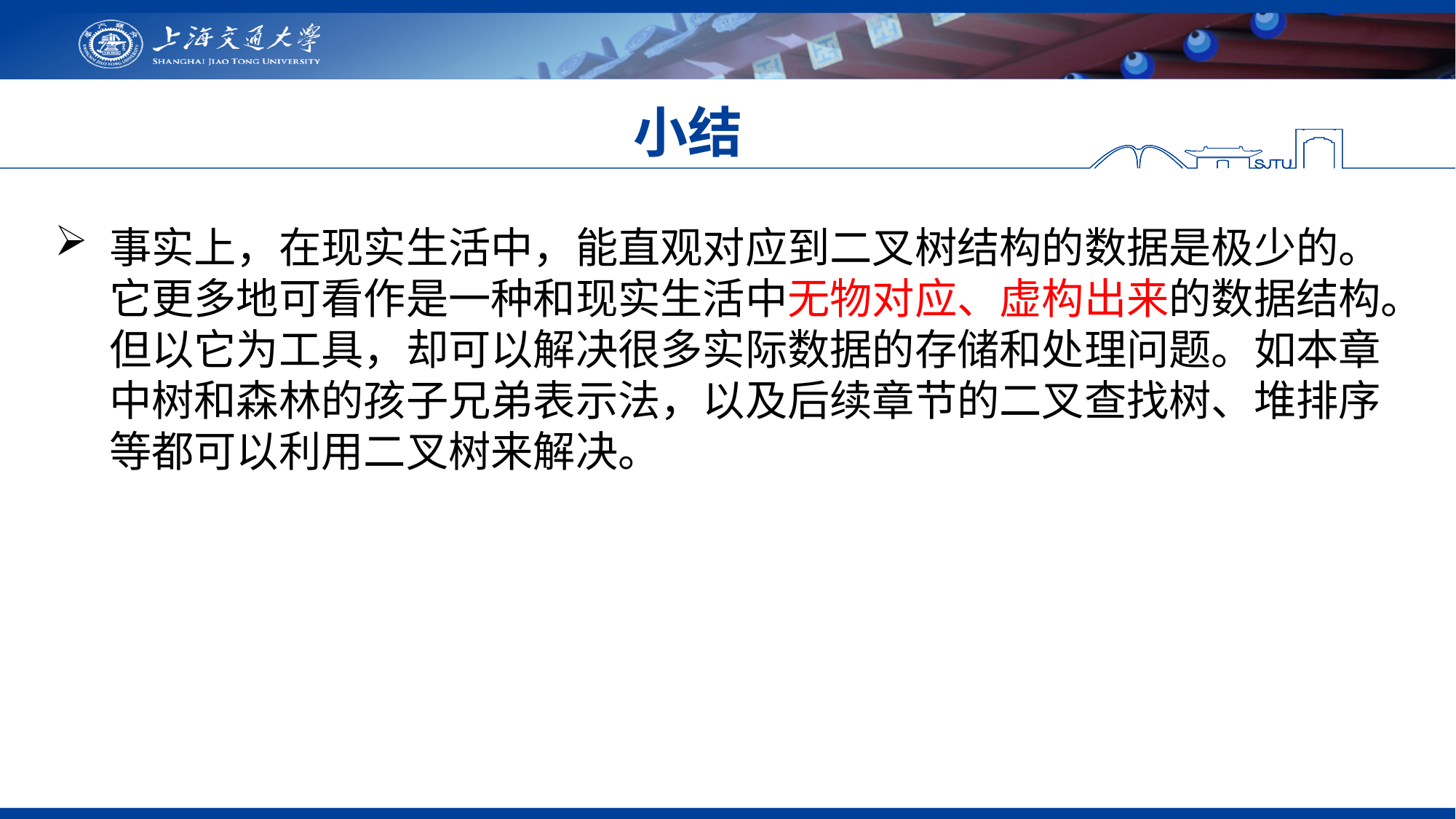

# 小结
事实上，在现实生活中，能直观对应到二叉树结构的数据是极少的。它更多地可看作是一种和现实生活中无物对应、虚构出来的数据结构。但以它为工具，却可以解决很多实际数据的存储和处理问题。如本章中树和森林的孩子兄弟表示法，以及后续章节的二叉查找树、堆排序等都可以利用二叉树来解决。